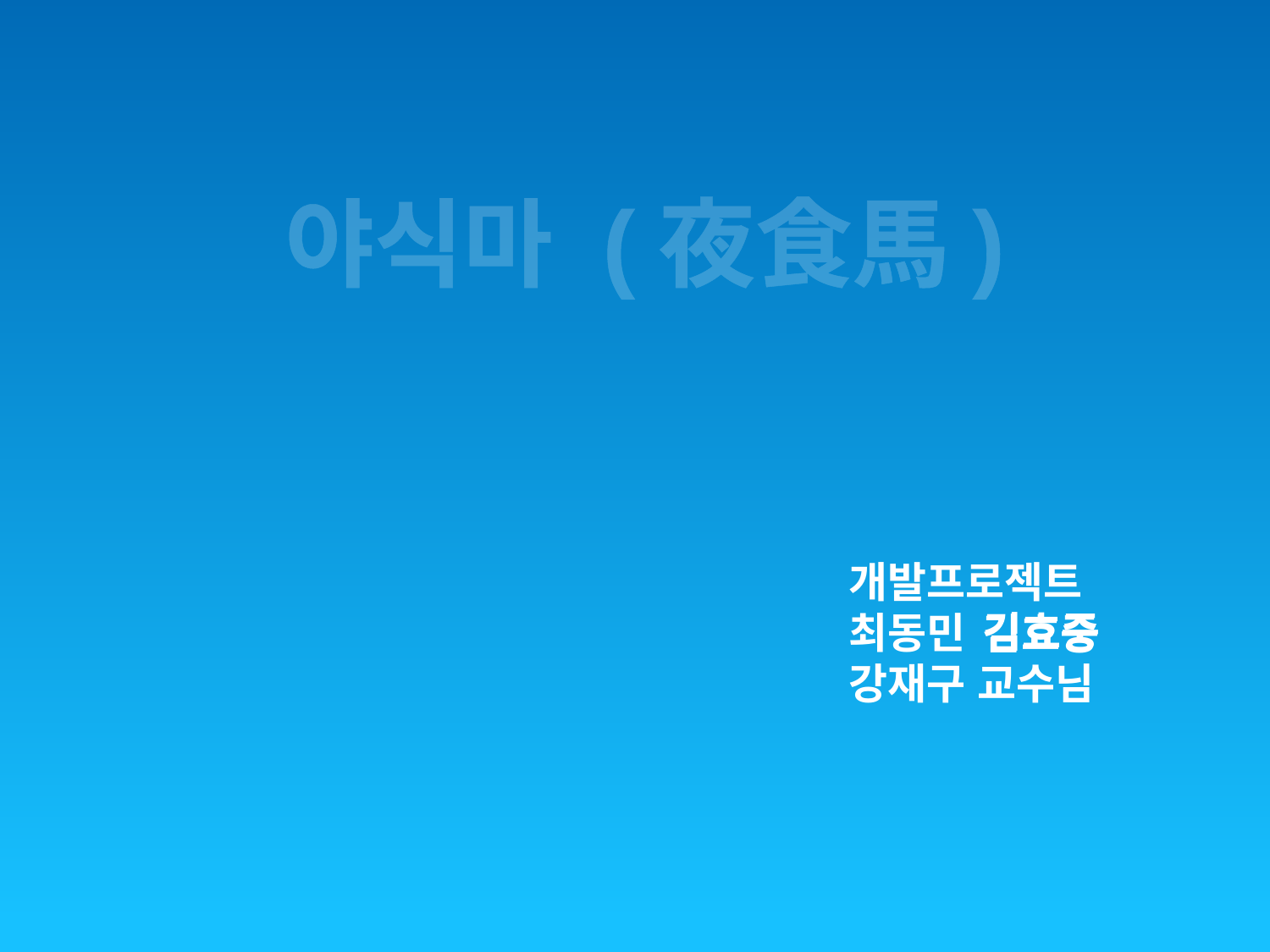

야식마 (夜食馬)
개발프로젝트
최동민
강재구 교수님
김효중
김효중